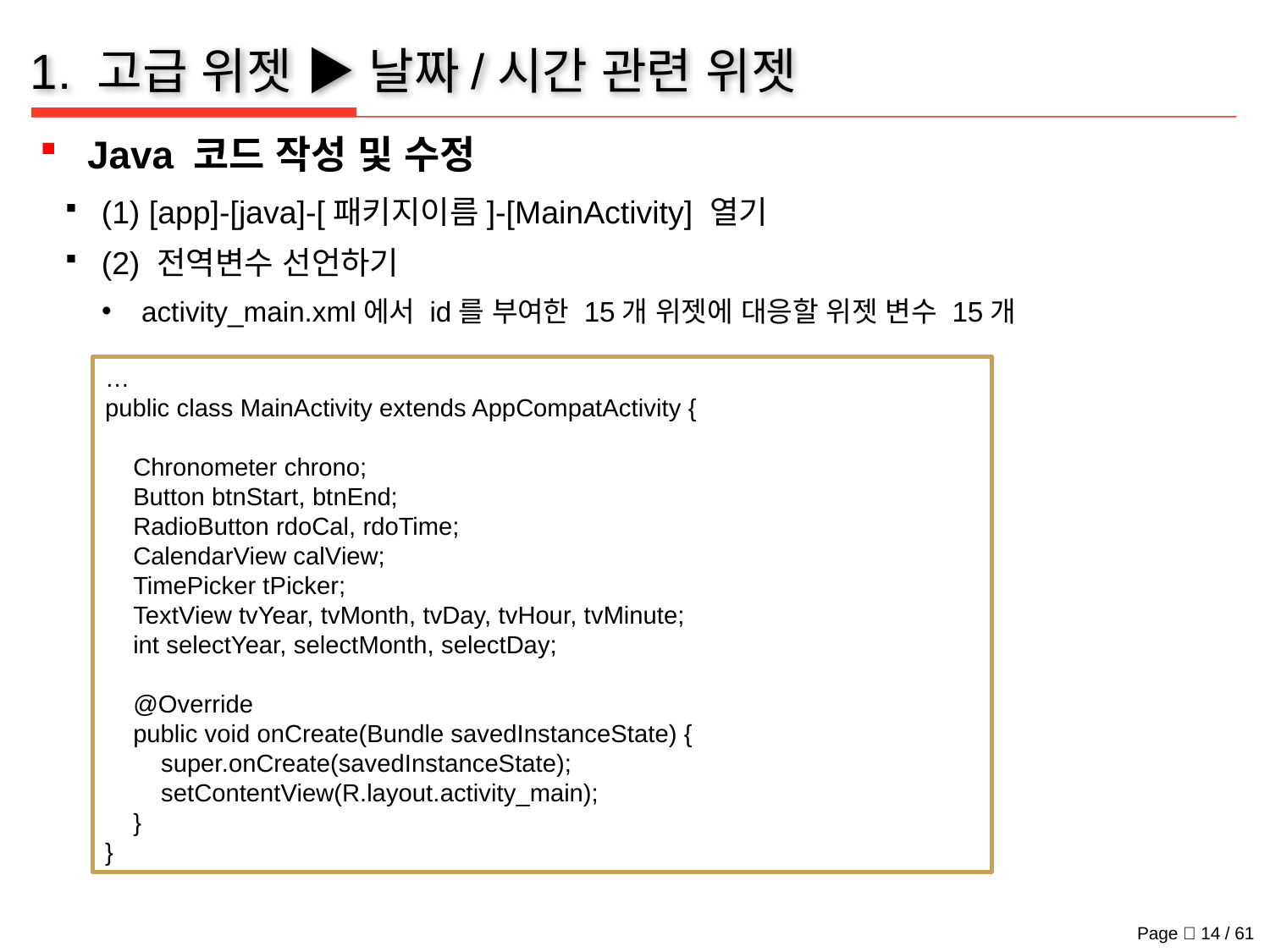

# 1. 고급 위젯 ▶ 날짜/시간 관련 위젯
Java 코드 작성 및 수정
(1) [app]-[java]-[패키지이름]-[MainActivity] 열기
(2) 전역변수 선언하기
activity_main.xml에서 id를 부여한 15개 위젯에 대응할 위젯 변수 15개
…
public class MainActivity extends AppCompatActivity {

    Chronometer chrono;
    Button btnStart, btnEnd;
    RadioButton rdoCal, rdoTime;
    CalendarView calView;
    TimePicker tPicker;
    TextView tvYear, tvMonth, tvDay, tvHour, tvMinute;
    int selectYear, selectMonth, selectDay;

    @Override
    public void onCreate(Bundle savedInstanceState) {
        super.onCreate(savedInstanceState);
        setContentView(R.layout.activity_main);
    }
}